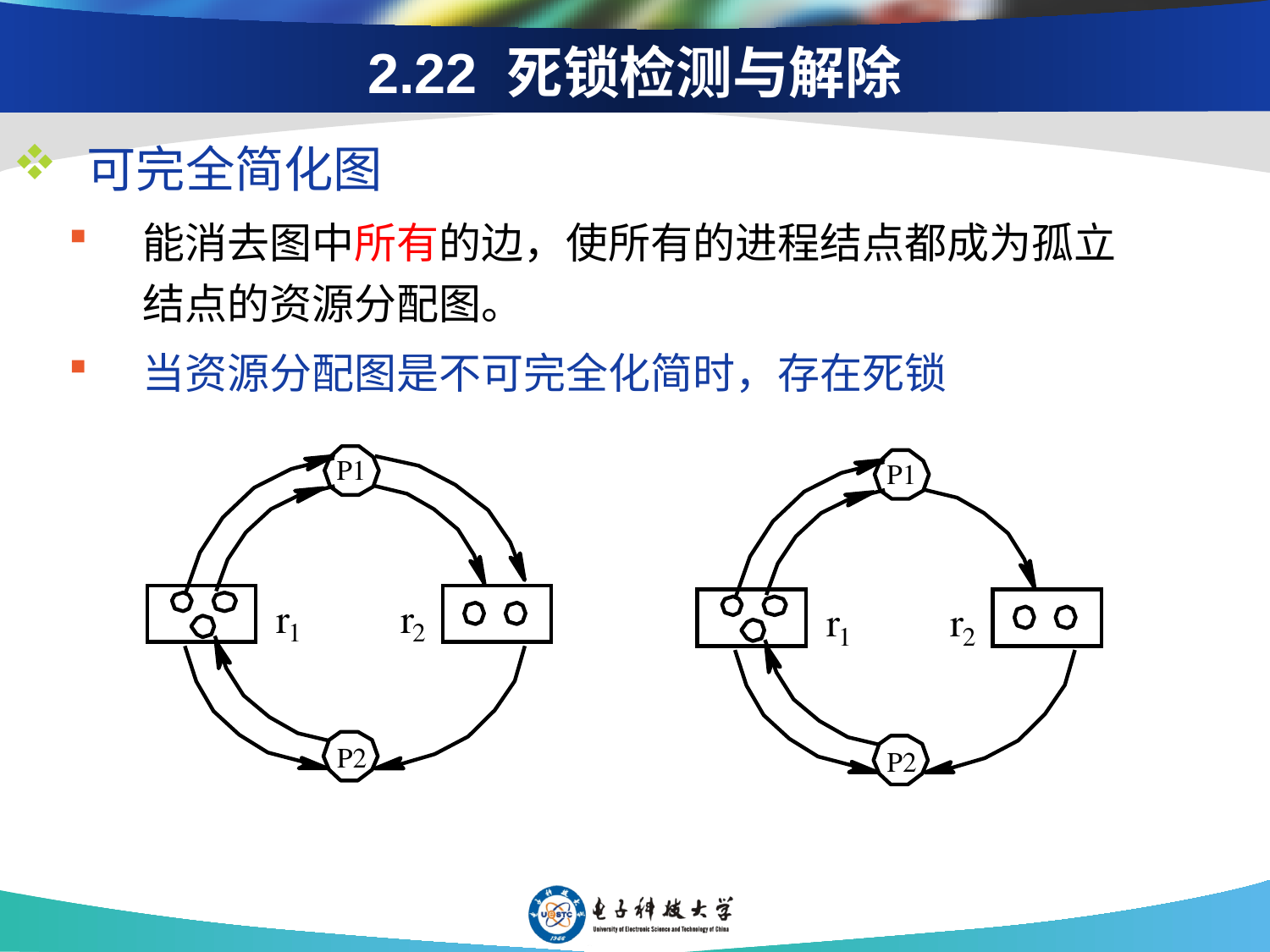

# 2.22 死锁检测与解除
可完全简化图
能消去图中所有的边，使所有的进程结点都成为孤立结点的资源分配图。
当资源分配图是不可完全化简时，存在死锁

P1

r
r

1
2

P2

P1

r
r

1
2

P2